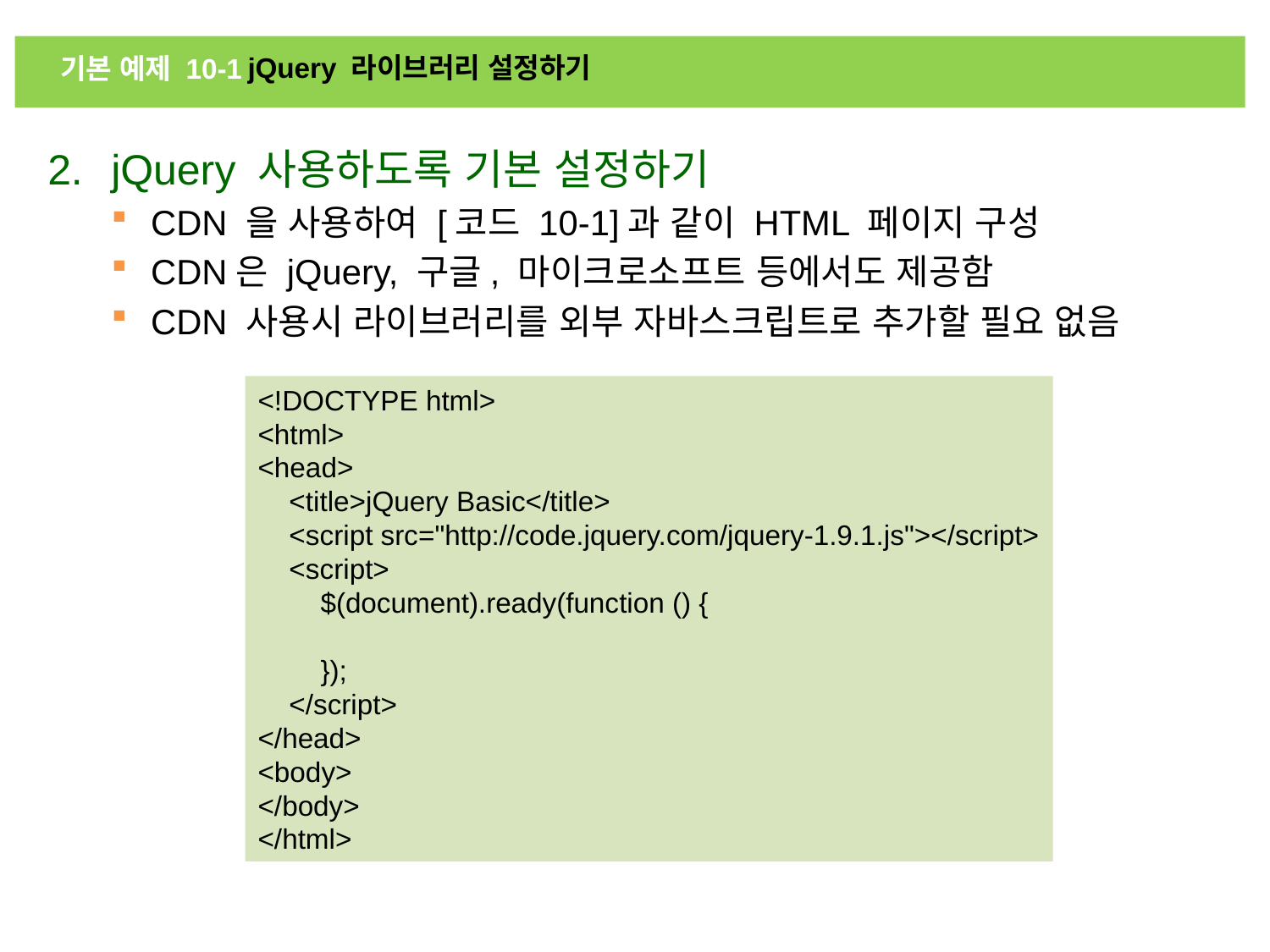

# jQuery 라이브러리 설정하기
기본 예제 10-1
jQuery 사용하도록 기본 설정하기
CDN 을 사용하여 [코드 10-1]과 같이 HTML 페이지 구성
CDN은 jQuery, 구글, 마이크로소프트 등에서도 제공함
CDN 사용시 라이브러리를 외부 자바스크립트로 추가할 필요 없음
﻿<!DOCTYPE html>
<html>
<head>
    <title>jQuery Basic</title>
    <script src="http://code.jquery.com/jquery-1.9.1.js"></script>
    <script>
        $(document).ready(function () {

        });
    </script>
</head>
<body>
</body>
</html>